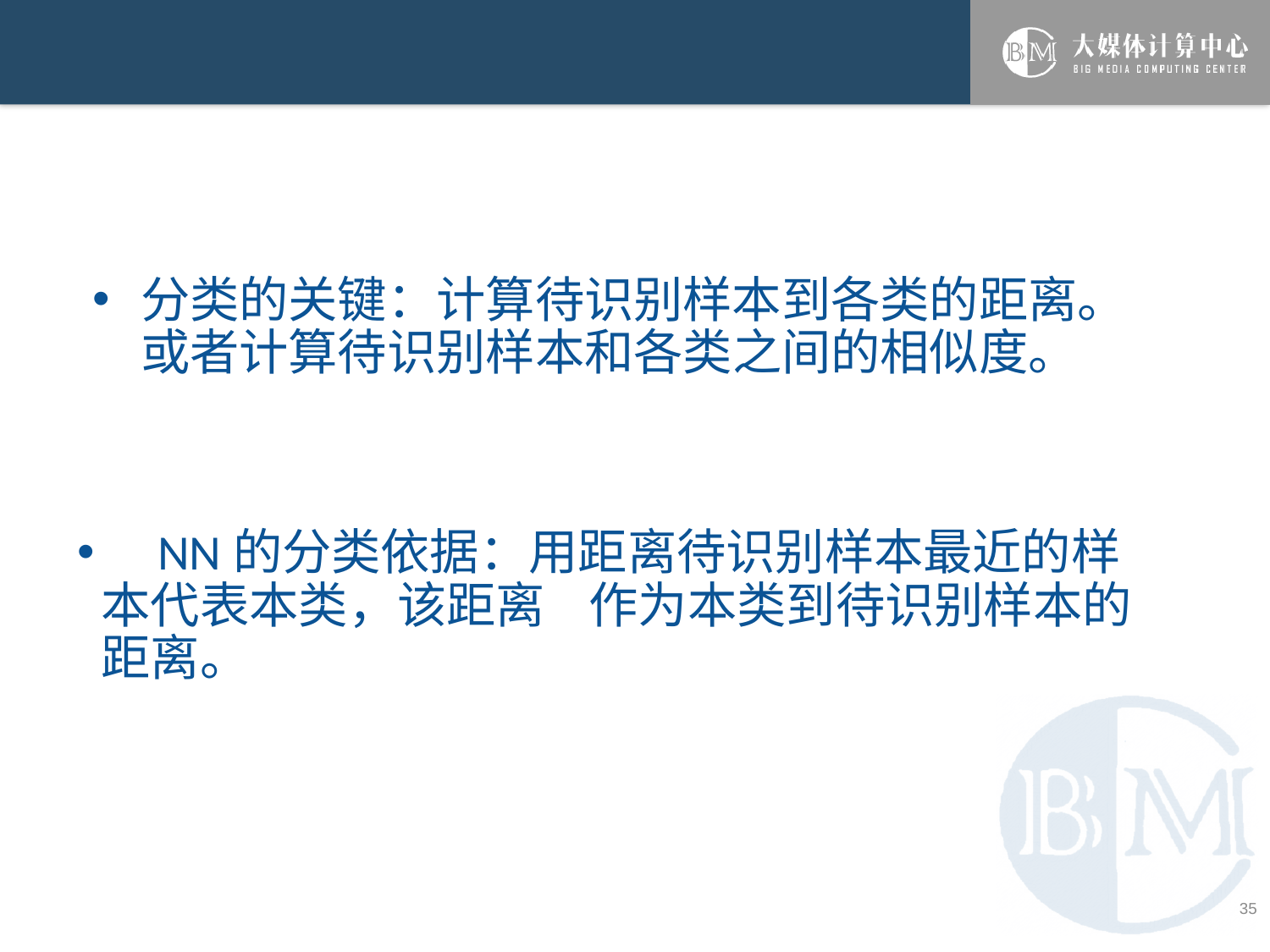

#

分类的关键：计算待识别样本到各类的距离。或者计算待识别样本和各类之间的相似度。

     NN的分类依据：用距离待识别样本最近的样本代表本类，该距离    作为本类到待识别样本的距离。
35